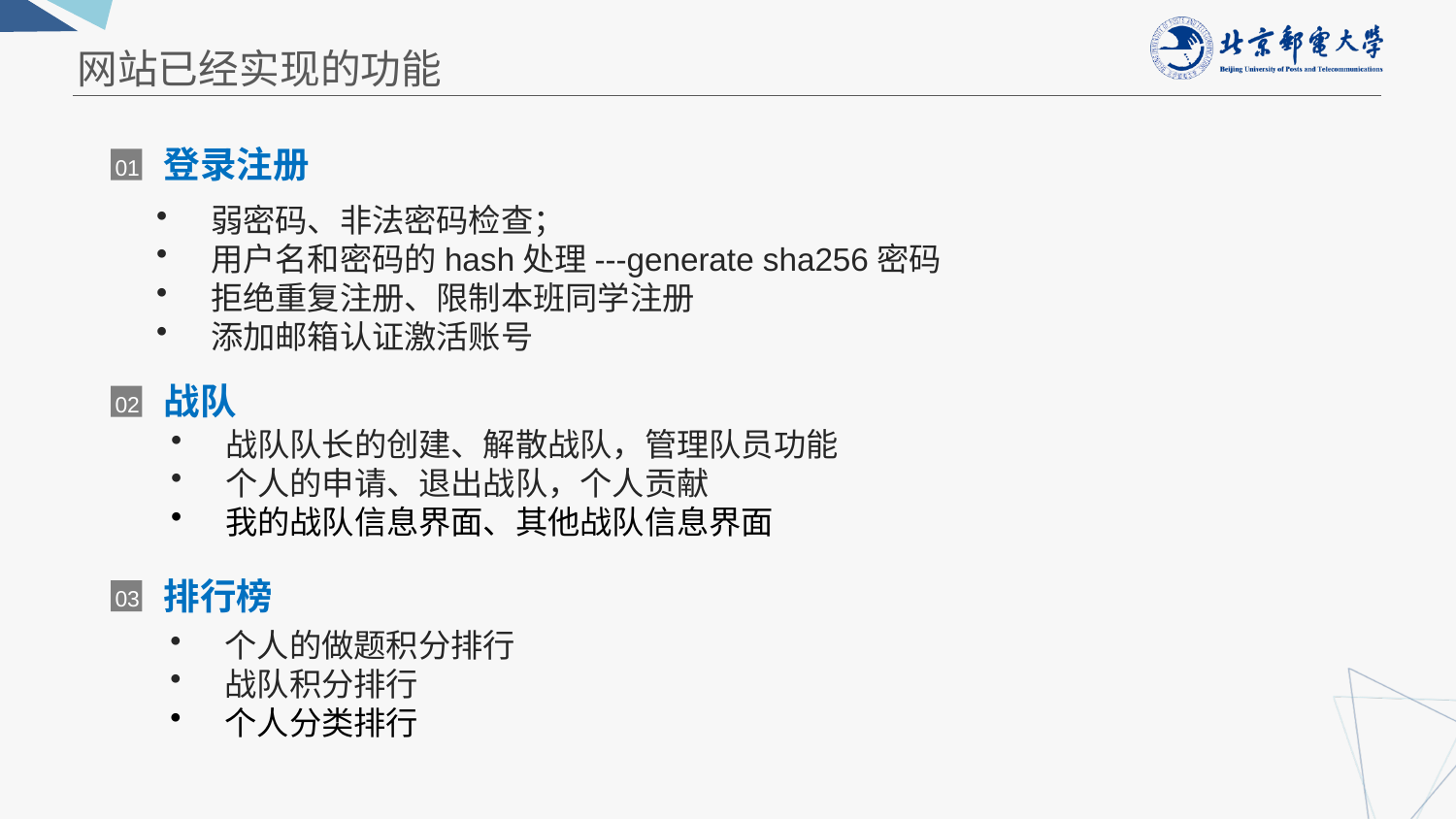

网站已经实现的功能
登录注册
01

弱密码、非法密码检查；
用户名和密码的hash处理---generate sha256密码
拒绝重复注册、限制本班同学注册
添加邮箱认证激活账号
战队
02

战队队长的创建、解散战队，管理队员功能
个人的申请、退出战队，个人贡献
我的战队信息界面、其他战队信息界面
排行榜
03

个人的做题积分排行
战队积分排行
个人分类排行